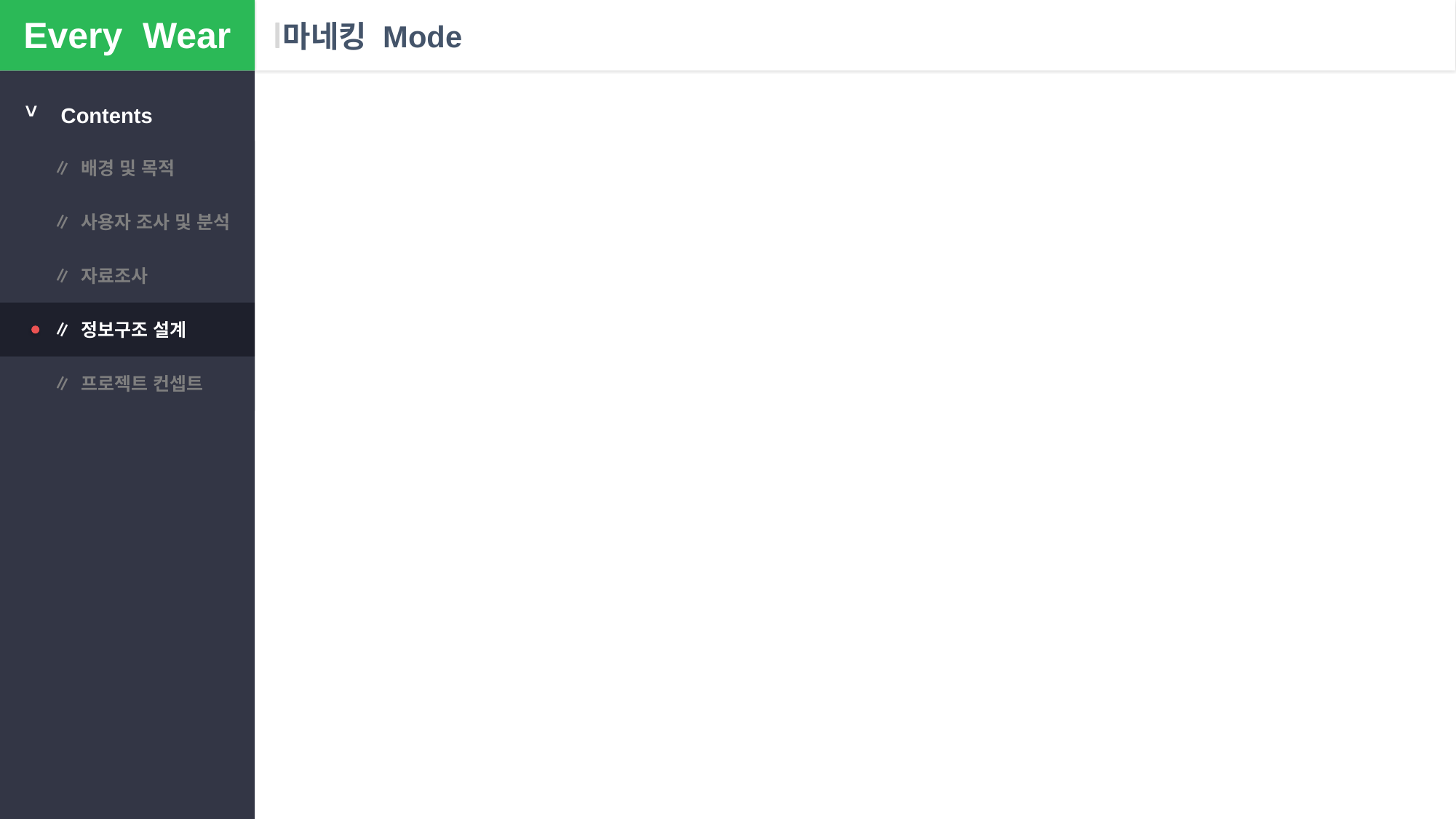

Every  Wear
# 마네킹 Mode
>
Contents
∥ 배경 및 목적
∥ 사용자 조사 및 분석
∥ 자료조사
∥ 정보구조 설계

∥ 프로젝트 컨셉트